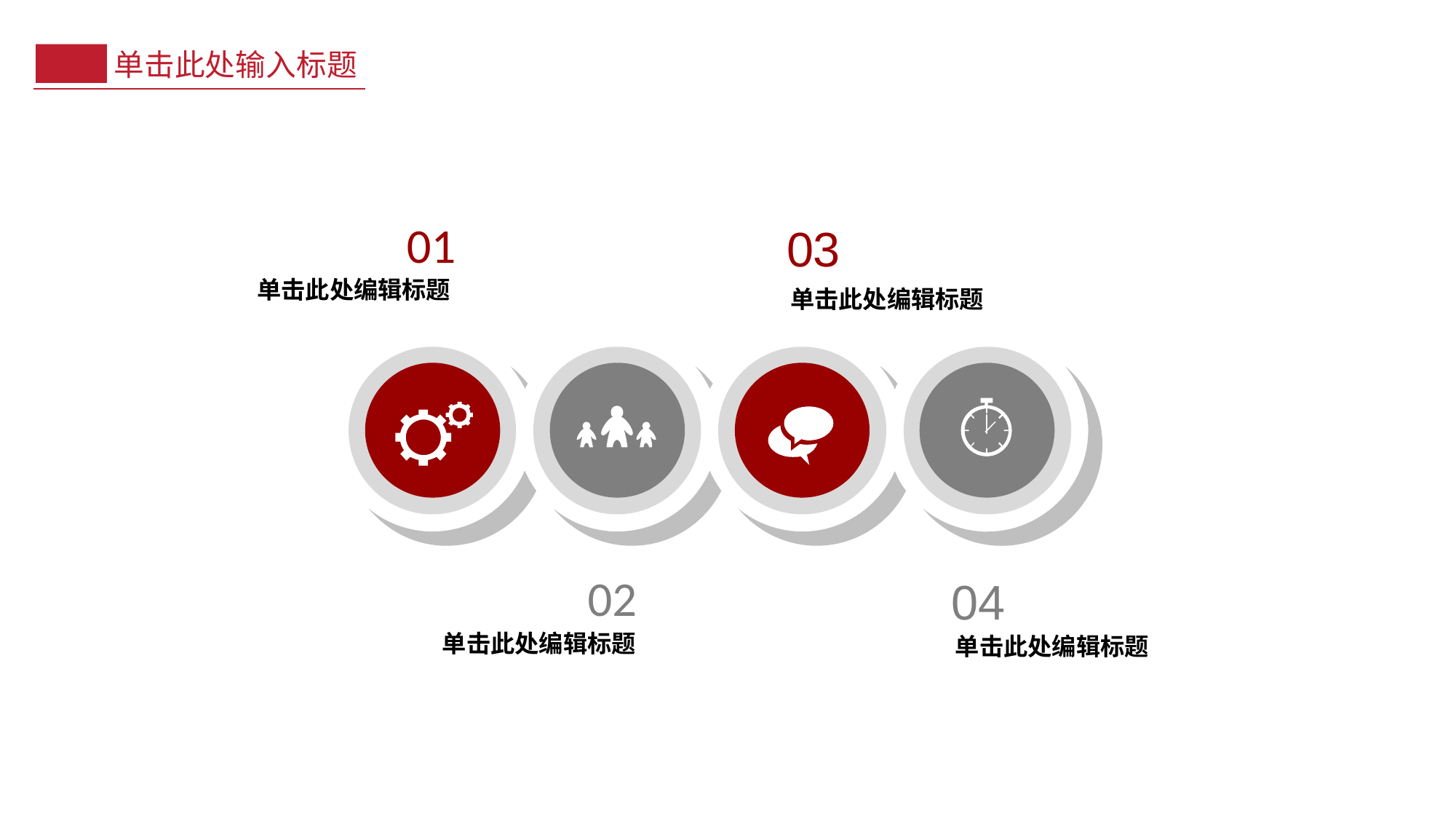

单击此处输入标题
01
03
单击此处编辑标题

单击此处编辑标题

02
 04
单击此处编辑标题

单击此处编辑标题